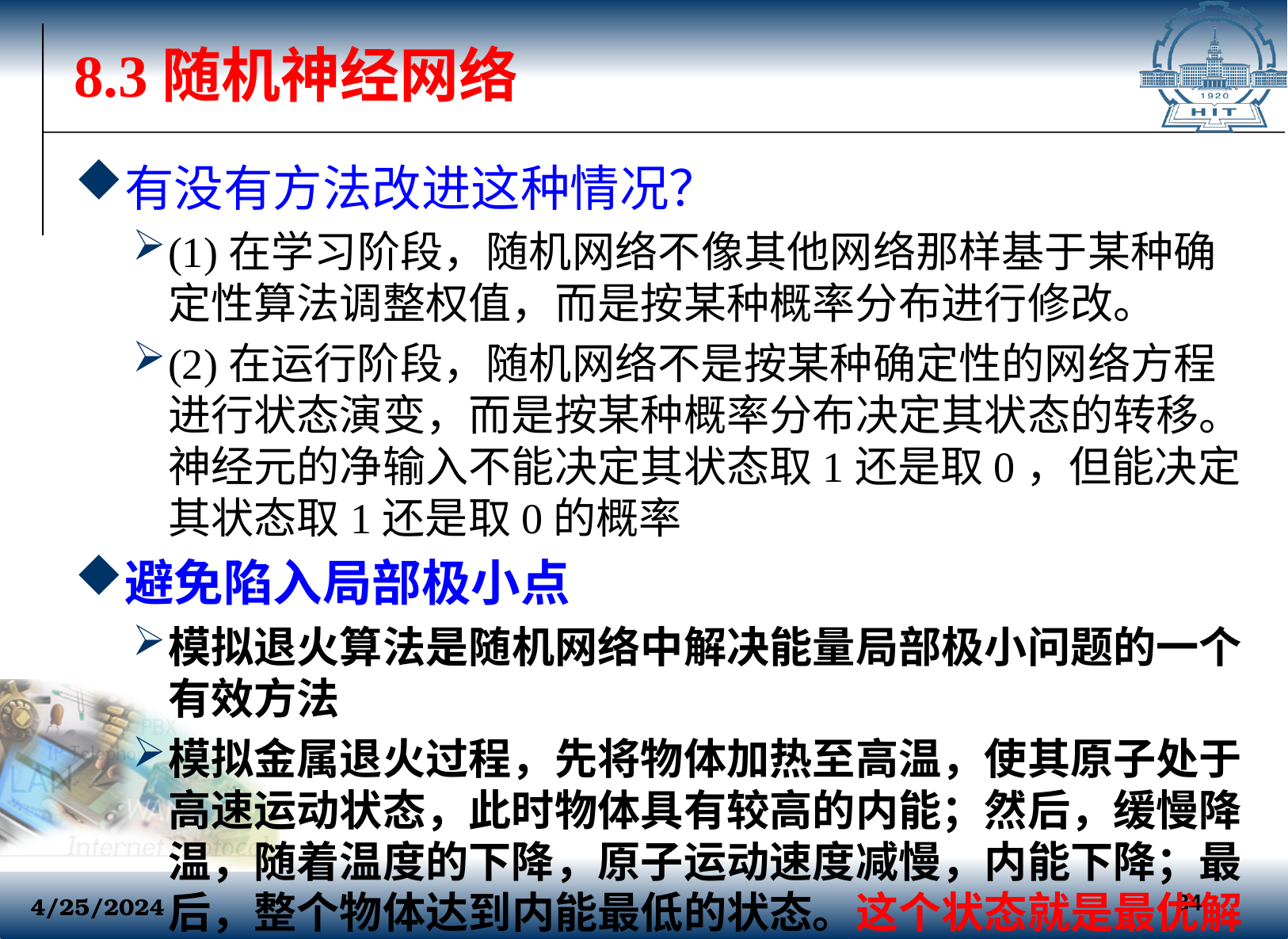

# 8.3随机神经网络
有没有方法改进这种情况？
(1)在学习阶段，随机网络不像其他网络那样基于某种确定性算法调整权值，而是按某种概率分布进行修改。
(2)在运行阶段，随机网络不是按某种确定性的网络方程进行状态演变，而是按某种概率分布决定其状态的转移。神经元的净输入不能决定其状态取1还是取0，但能决定其状态取1还是取0的概率
避免陷入局部极小点
模拟退火算法是随机网络中解决能量局部极小问题的一个有效方法
模拟金属退火过程，先将物体加热至高温，使其原子处于高速运动状态，此时物体具有较高的内能；然后，缓慢降温，随着温度的下降，原子运动速度减慢，内能下降；最后，整个物体达到内能最低的状态。这个状态就是最优解